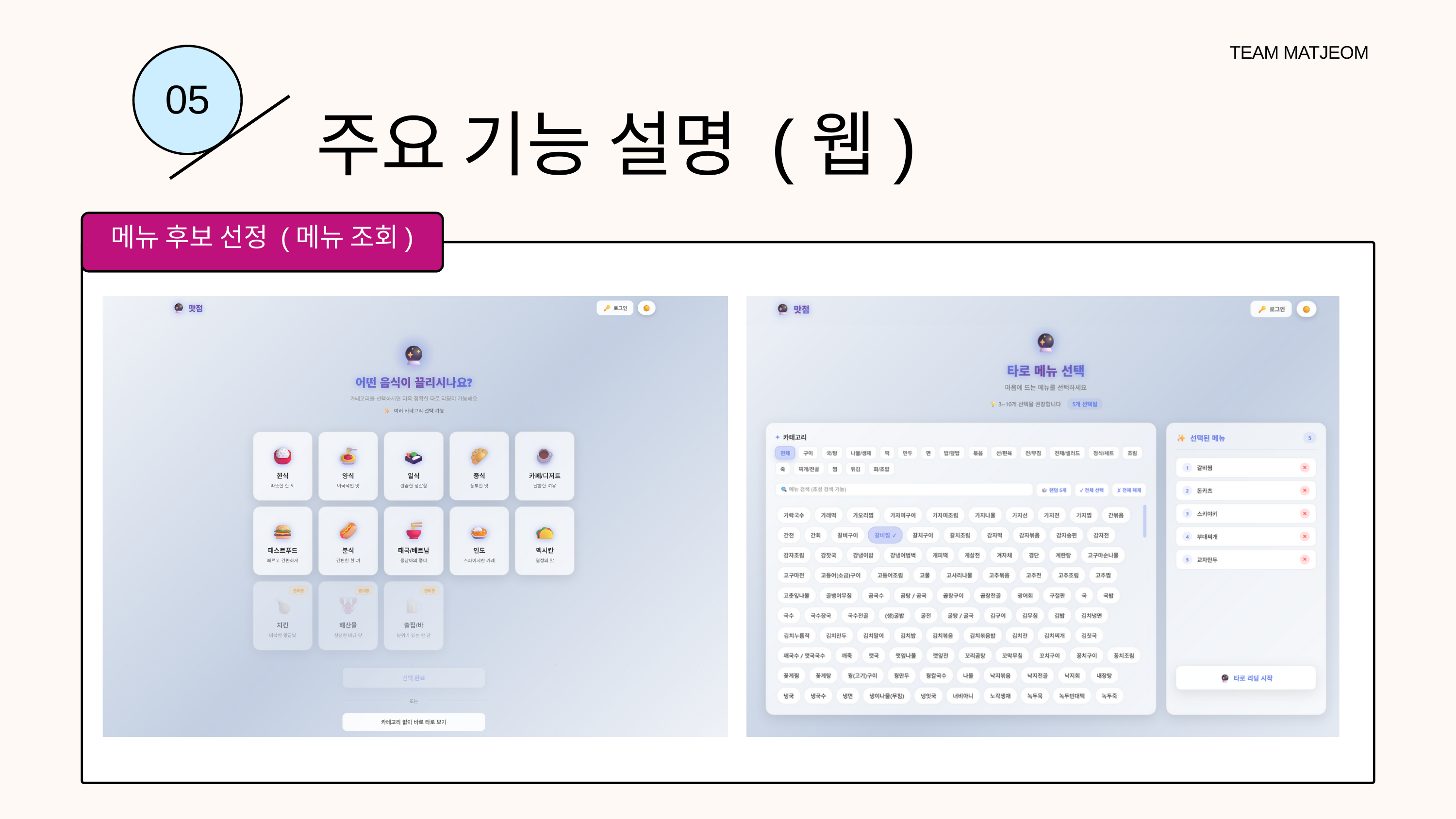

TEAM MATJEOM

05

주요 기능 설명 (웹)

메뉴 후보 선정 (메뉴 조회)